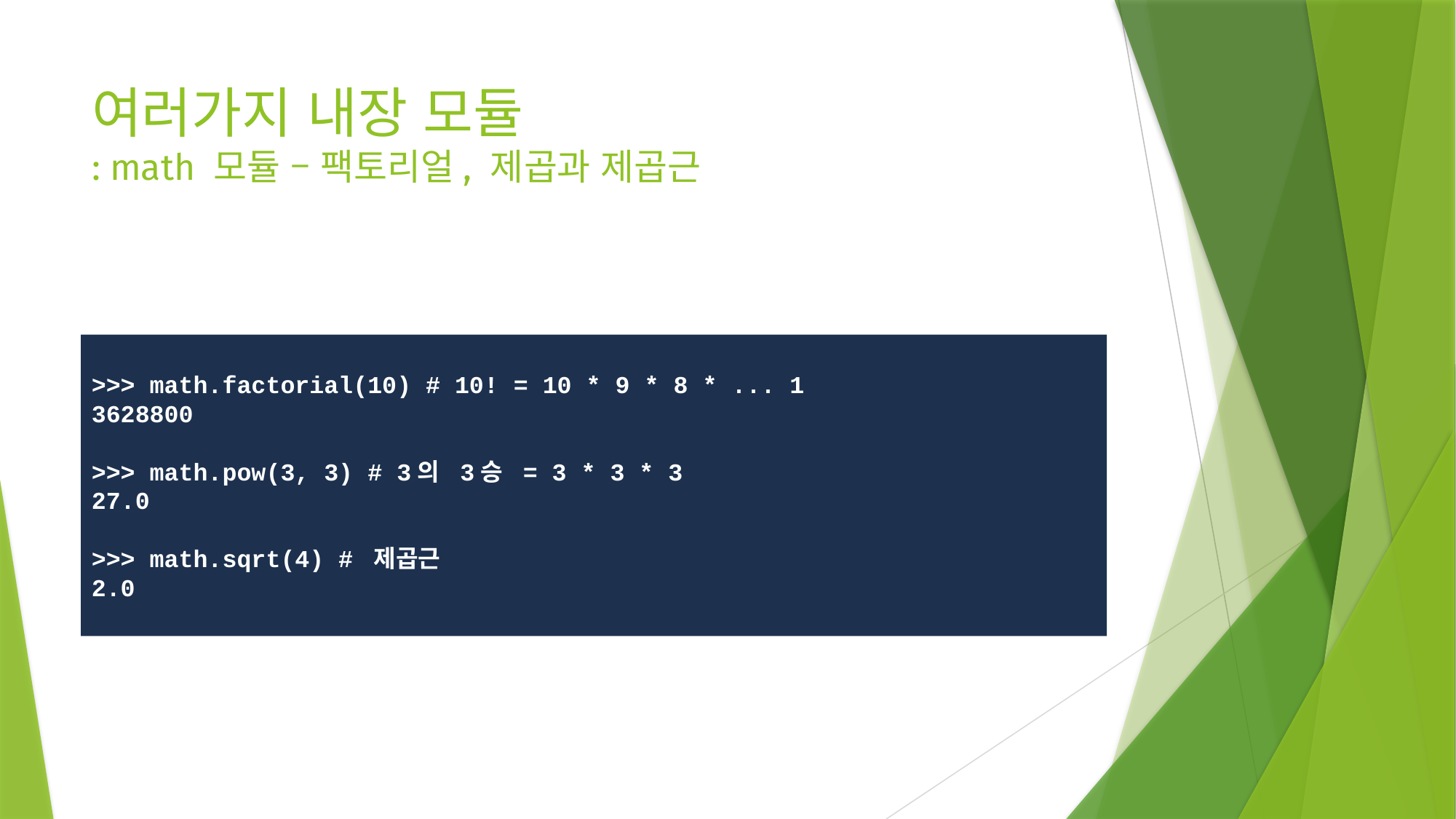

# 여러가지 내장 모듈 : math 모듈 – 팩토리얼, 제곱과 제곱근

>>> math.factorial(10) # 10! = 10 * 9 * 8 * ... 1
3628800

>>> math.pow(3, 3) # 3의 3승 = 3 * 3 * 3
27.0

>>> math.sqrt(4) # 제곱근
2.0